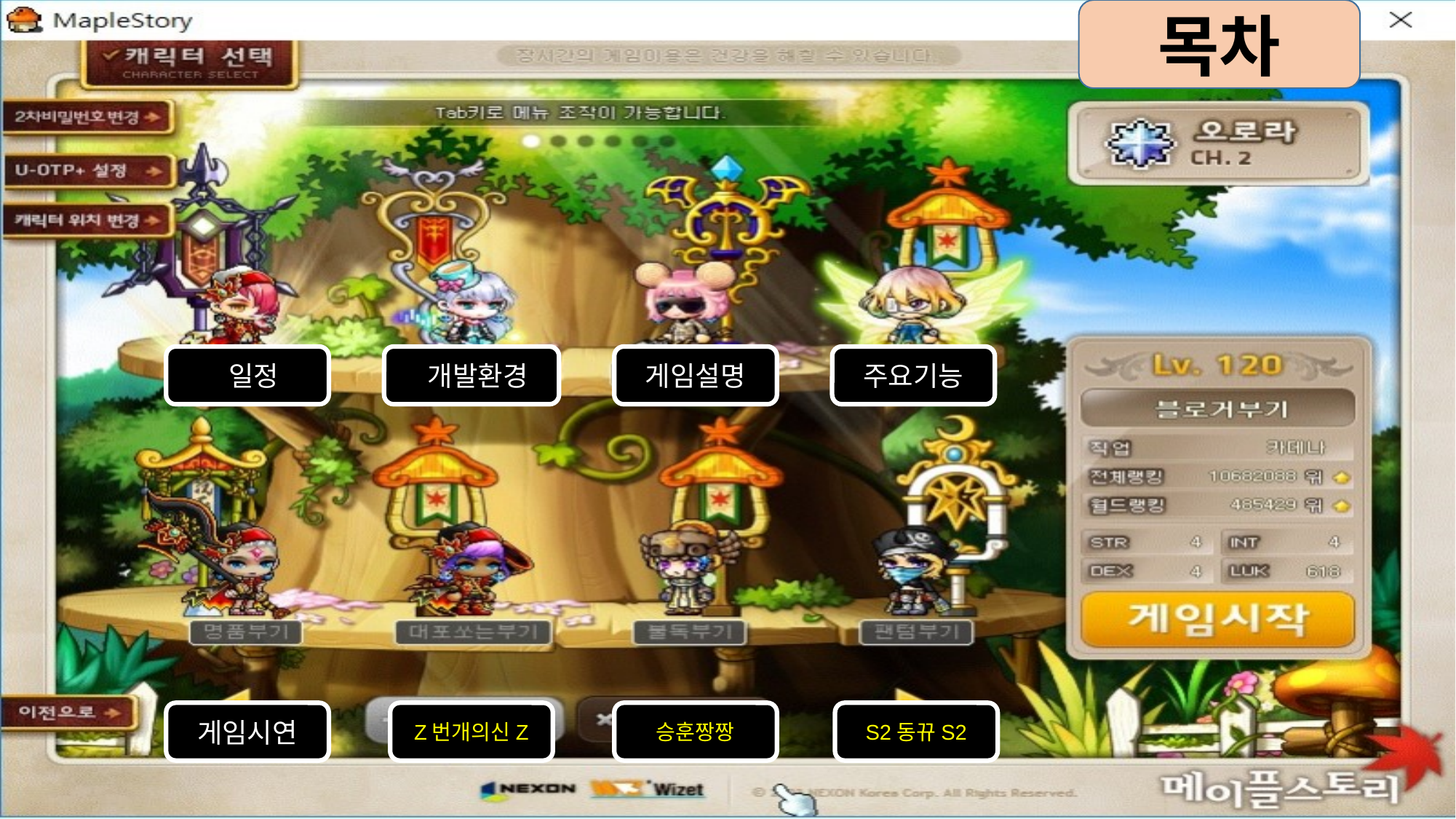

목차
주요기능
 일정
게임설명
 개발환경
게임시연
Z번개의신Z
승훈짱짱
S2동뀨S2